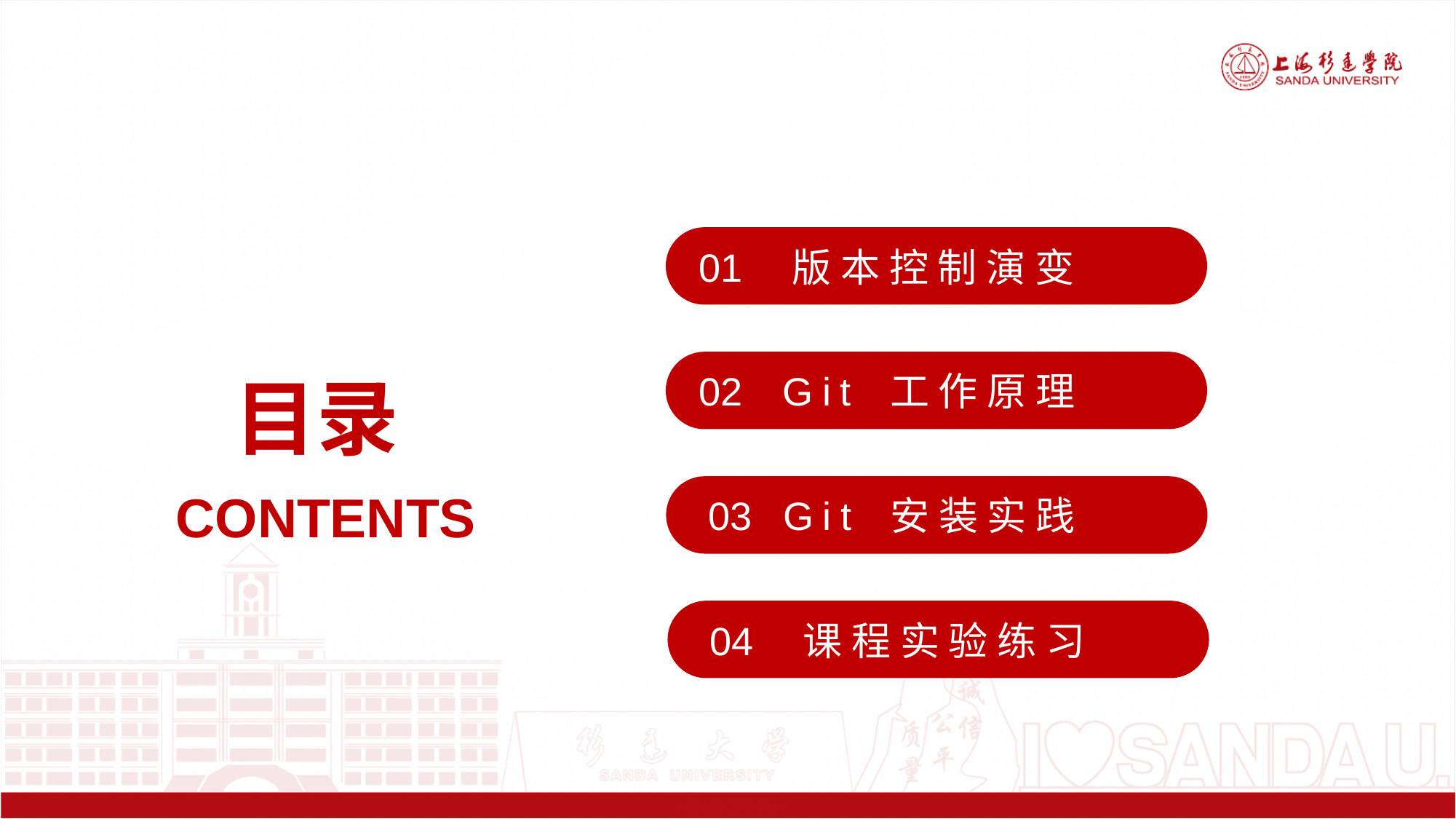

01  版本控制演变
目录
 02  Git 工作原理
 03  Git 安装实践
CONTENTS
 04  课程实验练习